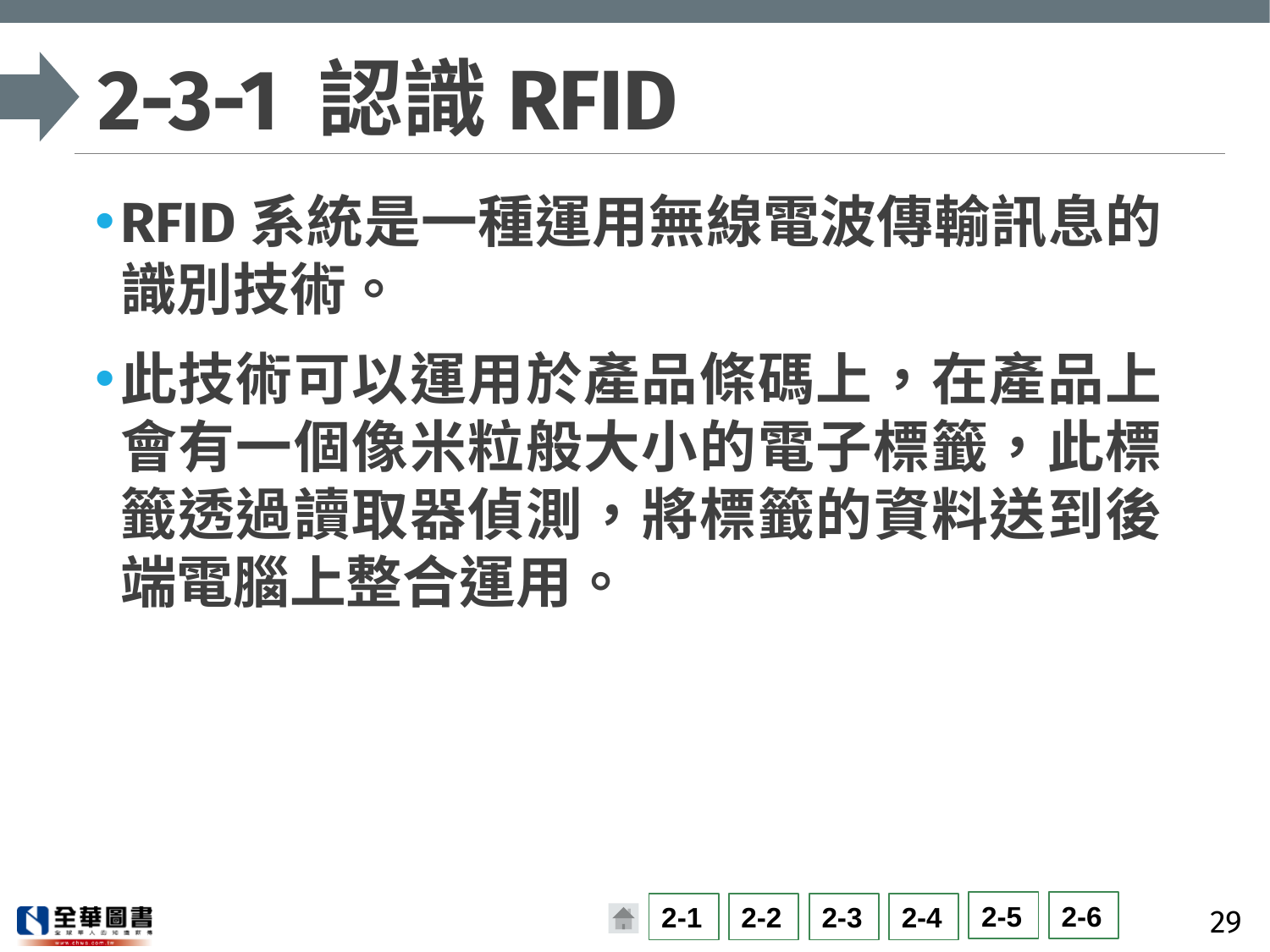

# 2-3-1 認識RFID
RFID系統是一種運用無線電波傳輸訊息的識別技術。
此技術可以運用於產品條碼上，在產品上會有一個像米粒般大小的電子標籤，此標籤透過讀取器偵測，將標籤的資料送到後端電腦上整合運用。
29